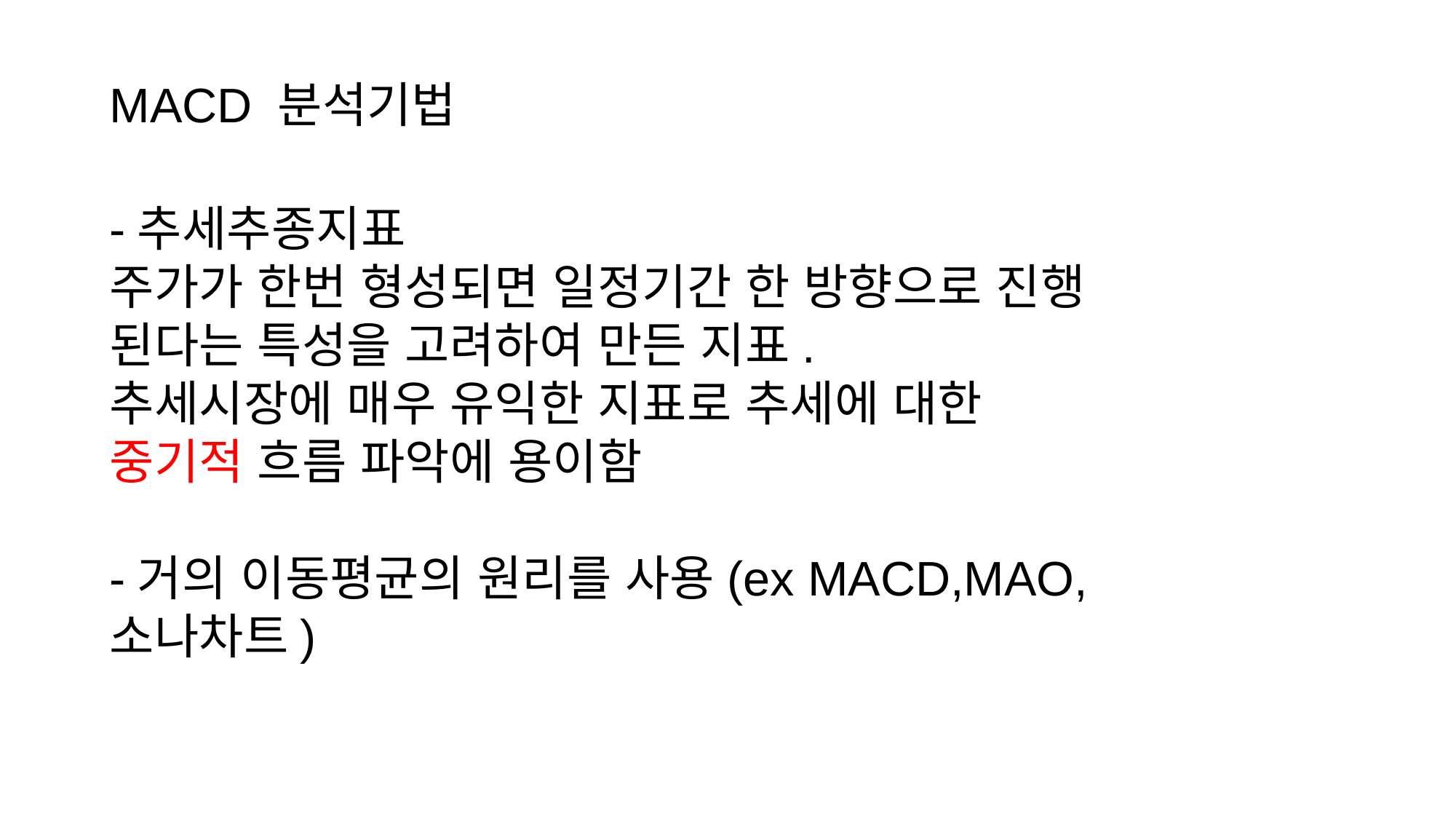

MACD 분석기법

-추세추종지표
주가가 한번 형성되면 일정기간 한 방향으로 진행 된다는 특성을 고려하여 만든 지표.
추세시장에 매우 유익한 지표로 추세에 대한 중기적 흐름 파악에 용이함

-거의 이동평균의 원리를 사용(ex MACD,MAO,소나차트)